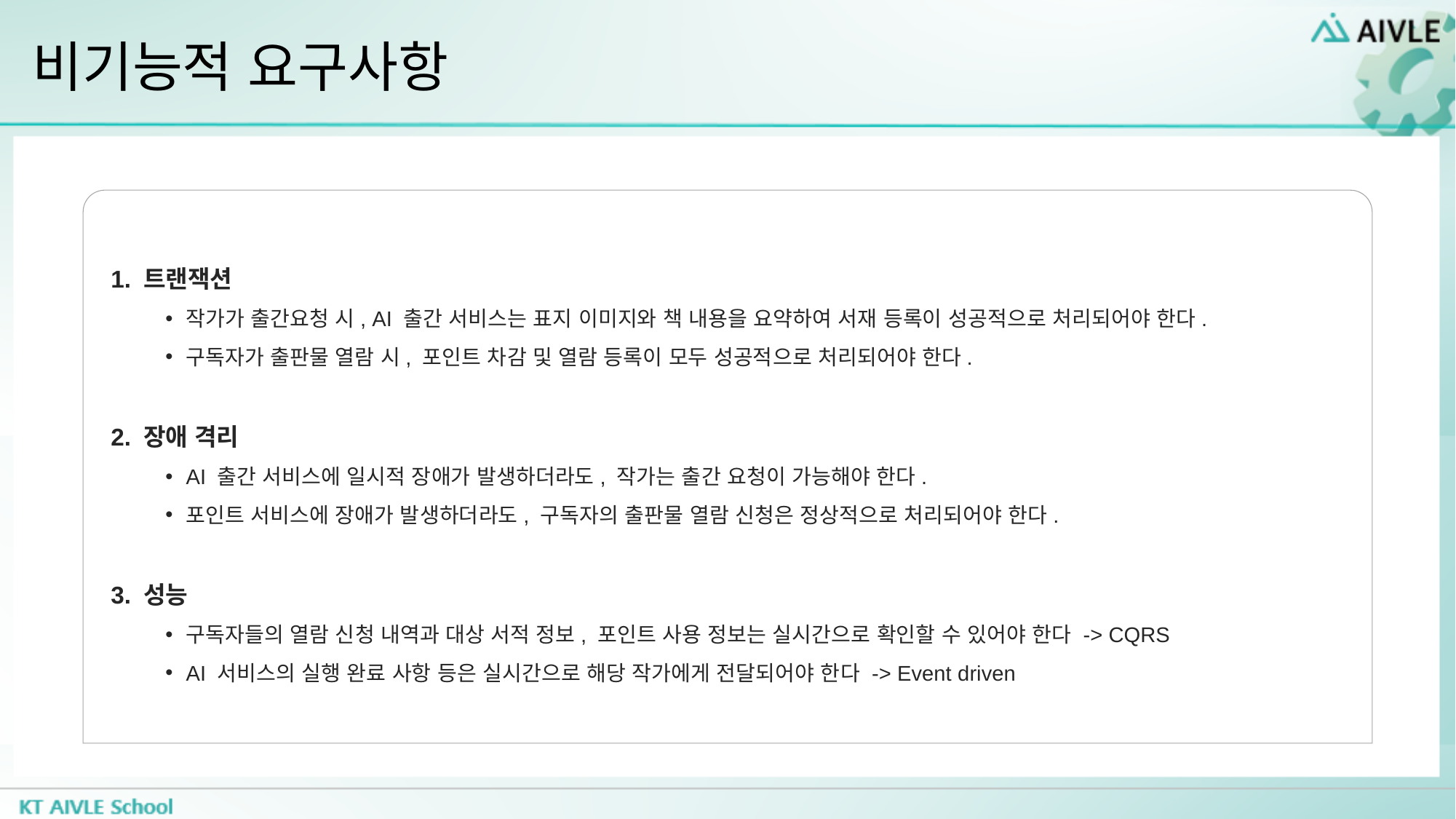

# 비기능적 요구사항

1. 트랜잭션
작가가 출간요청 시, AI 출간 서비스는 표지 이미지와 책 내용을 요약하여 서재 등록이 성공적으로 처리되어야 한다.
구독자가 출판물 열람 시, 포인트 차감 및 열람 등록이 모두 성공적으로 처리되어야 한다.

2. 장애 격리
AI 출간 서비스에 일시적 장애가 발생하더라도, 작가는 출간 요청이 가능해야 한다.
포인트 서비스에 장애가 발생하더라도, 구독자의 출판물 열람 신청은 정상적으로 처리되어야 한다.

3. 성능
구독자들의 열람 신청 내역과 대상 서적 정보, 포인트 사용 정보는 실시간으로 확인할 수 있어야 한다 -> CQRS
AI 서비스의 실행 완료 사항 등은 실시간으로 해당 작가에게 전달되어야 한다 -> Event driven